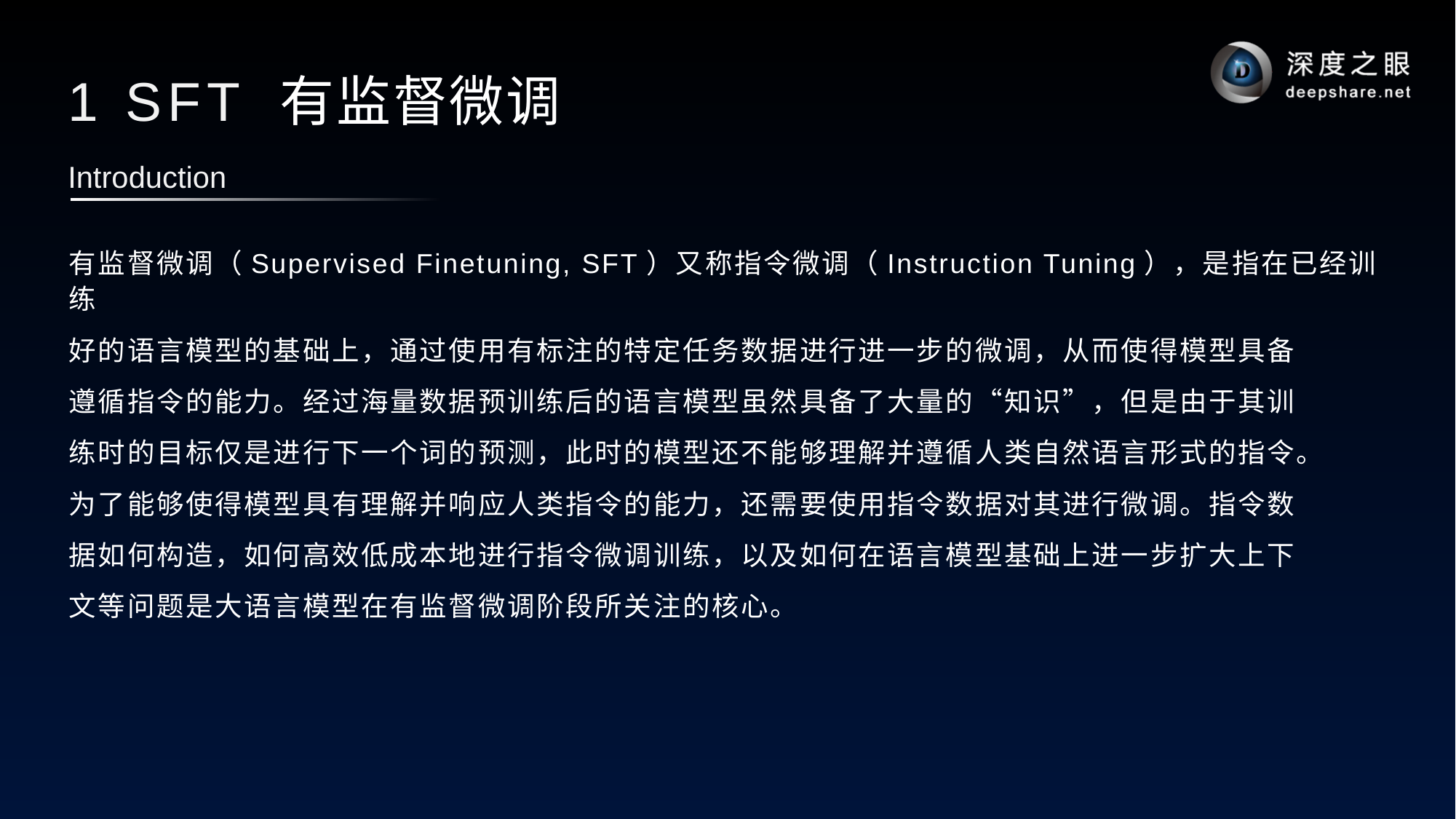

# 1 SFT 有监督微调
Introduction
有监督微调（Supervised Finetuning, SFT）又称指令微调（Instruction Tuning），是指在已经训练
好的语言模型的基础上，通过使用有标注的特定任务数据进行进一步的微调，从而使得模型具备
遵循指令的能力。经过海量数据预训练后的语言模型虽然具备了大量的“知识”，但是由于其训
练时的目标仅是进行下一个词的预测，此时的模型还不能够理解并遵循人类自然语言形式的指令。
为了能够使得模型具有理解并响应人类指令的能力，还需要使用指令数据对其进行微调。指令数
据如何构造，如何高效低成本地进行指令微调训练，以及如何在语言模型基础上进一步扩大上下
文等问题是大语言模型在有监督微调阶段所关注的核心。